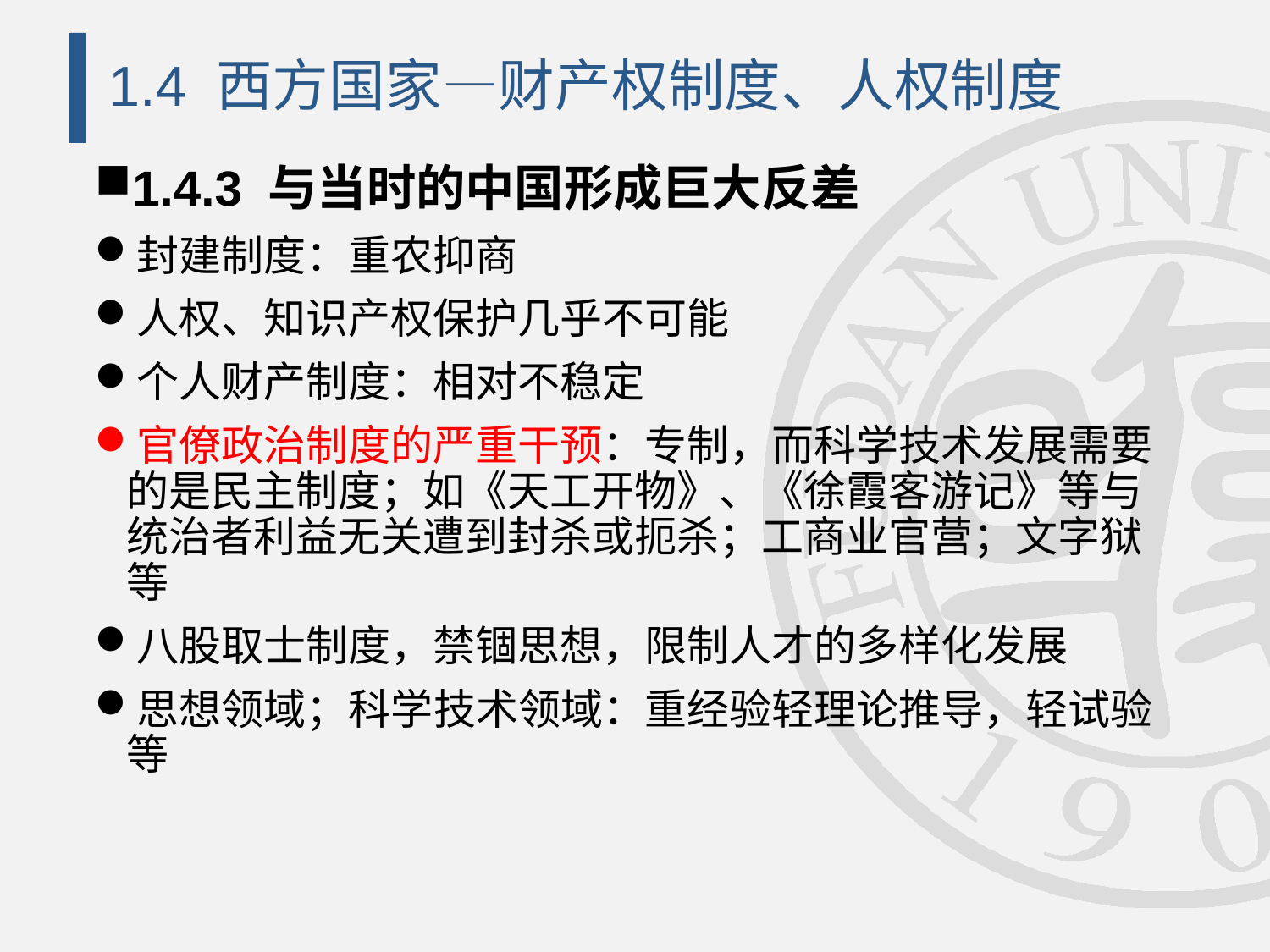

# 1.4 西方国家—财产权制度、人权制度
1.4.3 与当时的中国形成巨大反差
封建制度：重农抑商
人权、知识产权保护几乎不可能
个人财产制度：相对不稳定
官僚政治制度的严重干预：专制，而科学技术发展需要的是民主制度；如《天工开物》、《徐霞客游记》等与统治者利益无关遭到封杀或扼杀；工商业官营；文字狱等
八股取士制度，禁锢思想，限制人才的多样化发展
思想领域；科学技术领域：重经验轻理论推导，轻试验等